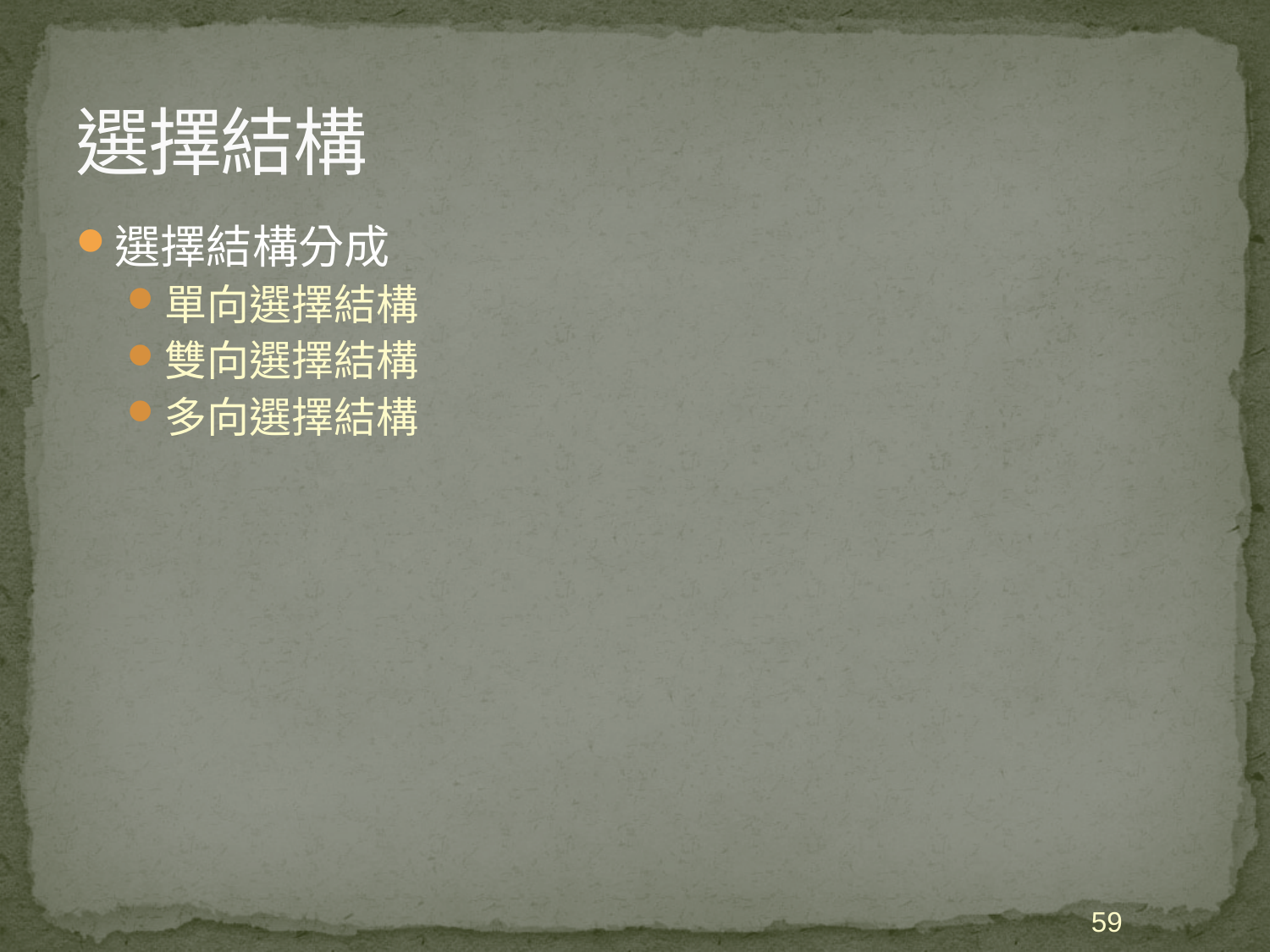

# 選擇結構
選擇結構分成
單向選擇結構
雙向選擇結構
多向選擇結構
59